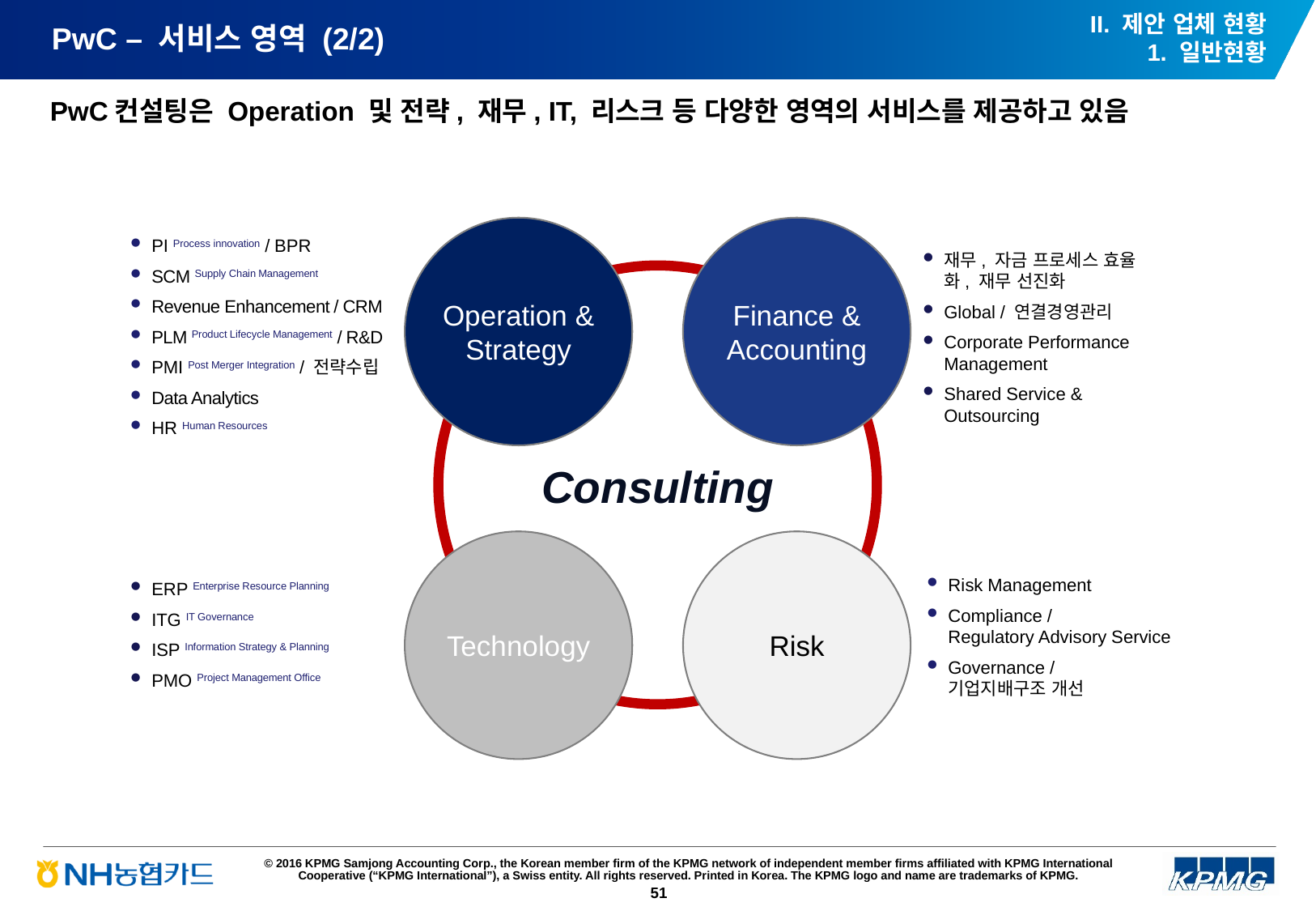

II. 제안 업체 현황
1. 일반현황
# PwC – 서비스 영역 (2/2)
PwC컨설팅은 Operation 및 전략, 재무, IT, 리스크 등 다양한 영역의 서비스를 제공하고 있음
Operation & Strategy
Finance & Accounting
PI Process innovation / BPR
SCM Supply Chain Management
Revenue Enhancement / CRM
PLM Product Lifecycle Management / R&D
PMI Post Merger Integration / 전략수립
Data Analytics
HR Human Resources

재무, 자금 프로세스 효율화, 재무 선진화
Global / 연결경영관리
Corporate Performance
Management
Shared Service & Outsourcing

Consulting
Technology
Risk
Risk Management
Compliance /
Regulatory Advisory Service
Governance /
기업지배구조 개선

ERP Enterprise Resource Planning
ITG IT Governance
ISP Information Strategy & Planning
PMO Project Management Office